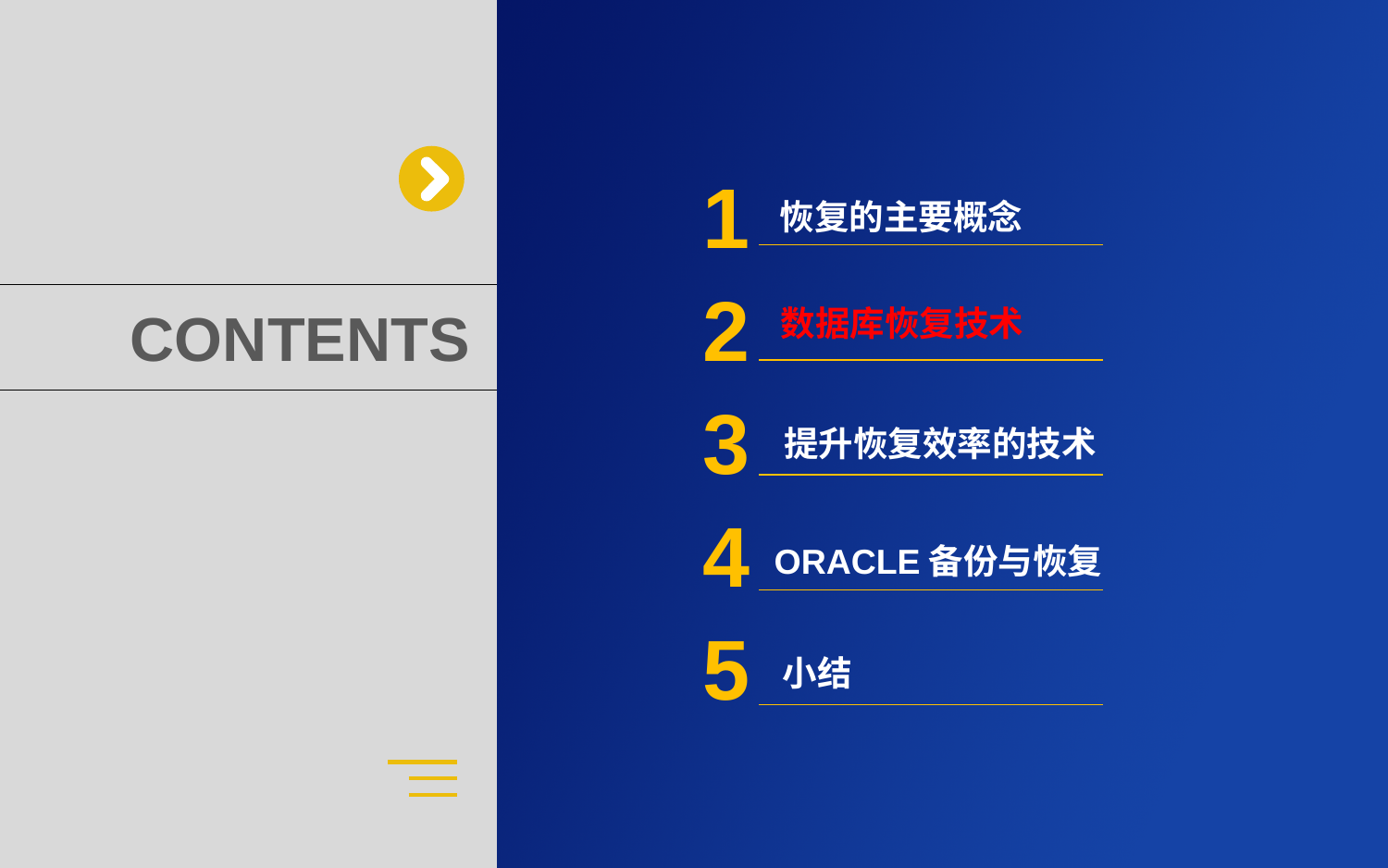

1
恢复的主要概念
2
数据库恢复技术
3
提升恢复效率的技术
4
ORACLE备份与恢复
5
小结